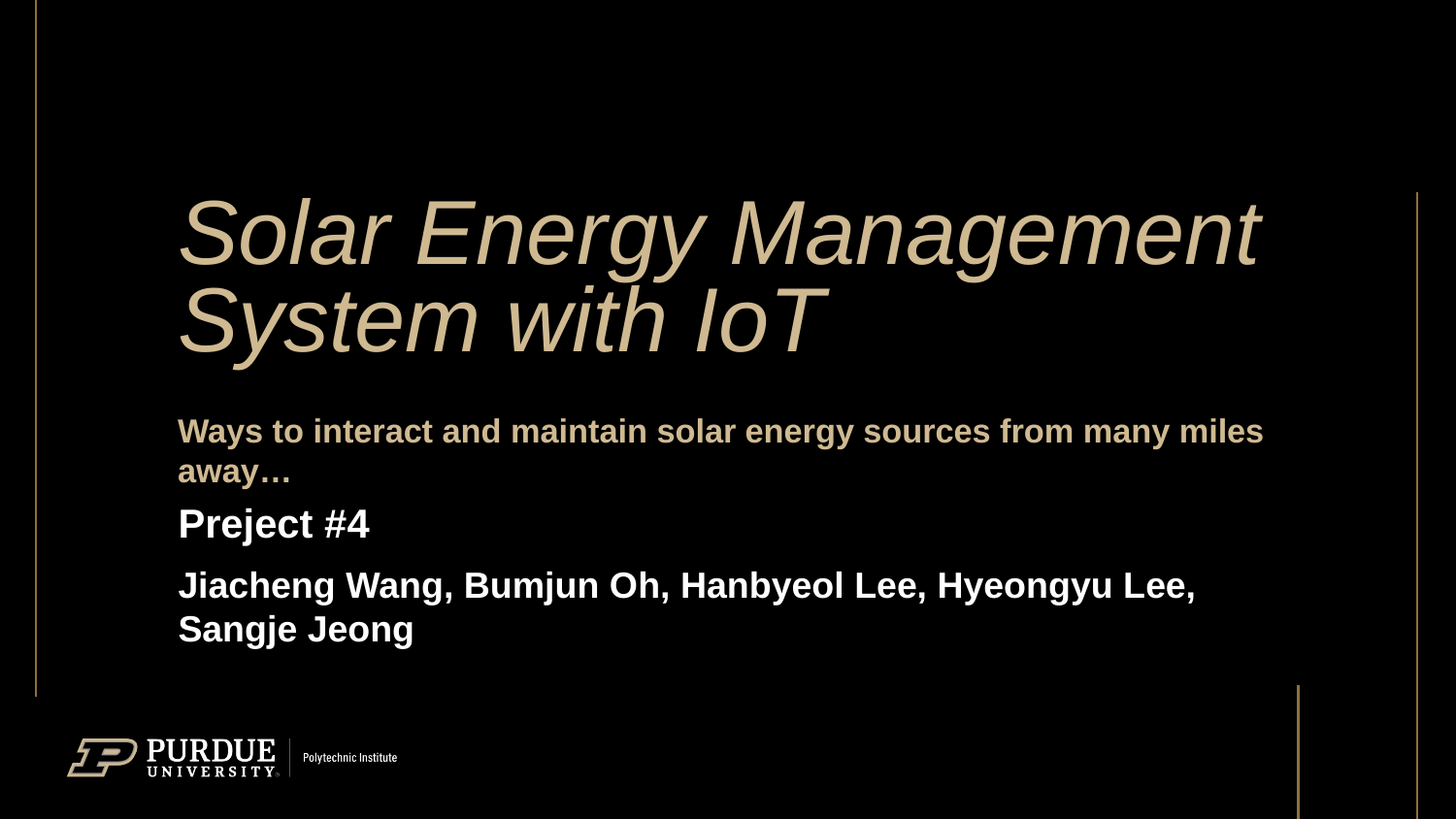

# Solar Energy Management System with IoT
텍스트를 입력하십시오
Ways to interact and maintain solar energy sources from many miles away…

Preject #4
Jiacheng Wang, Bumjun Oh, Hanbyeol Lee, Hyeongyu Lee, Sangje Jeong

1